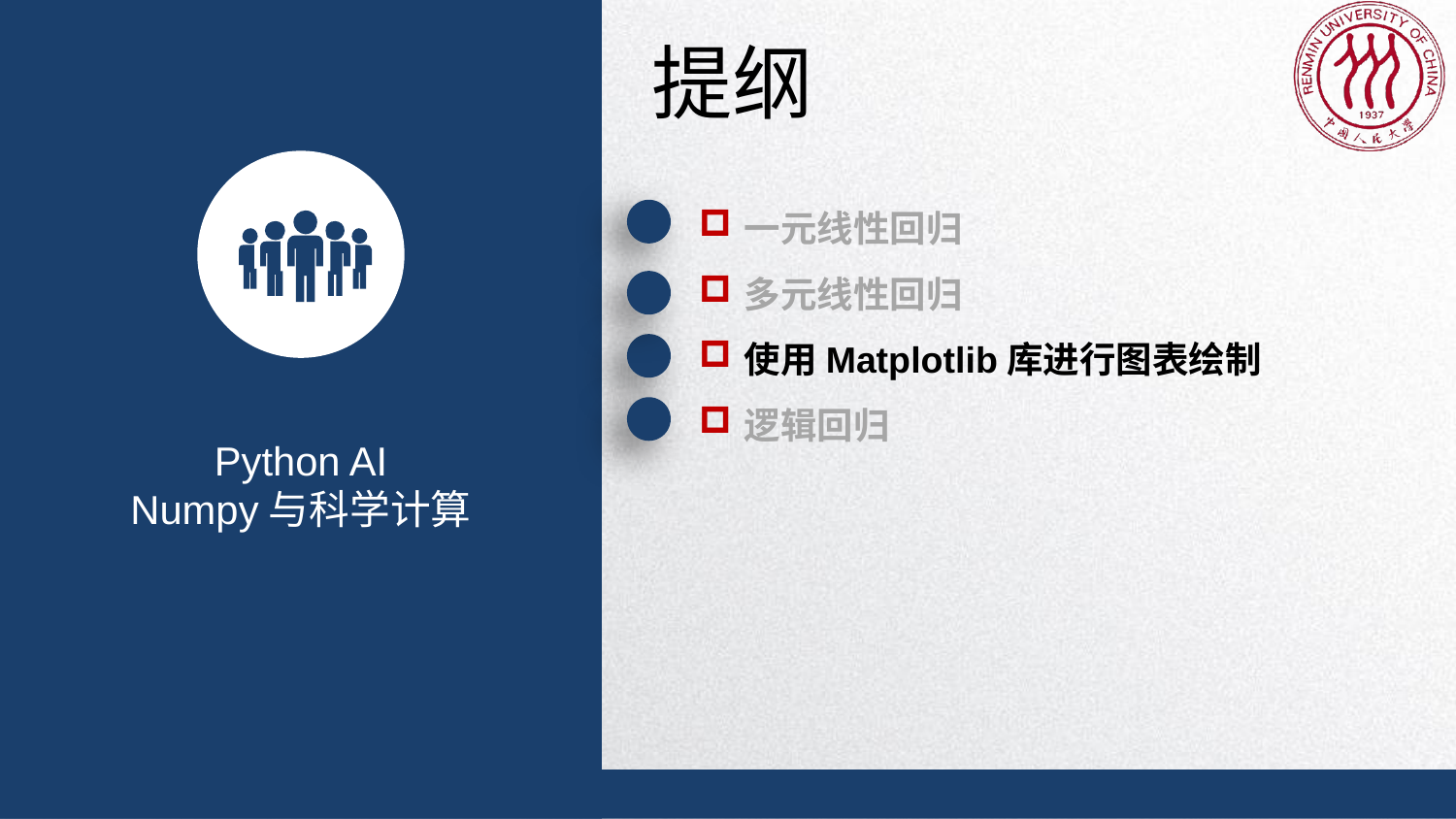

提纲

一元线性回归
多元线性回归
使用Matplotlib库进行图表绘制
逻辑回归

Python AI
Numpy与科学计算